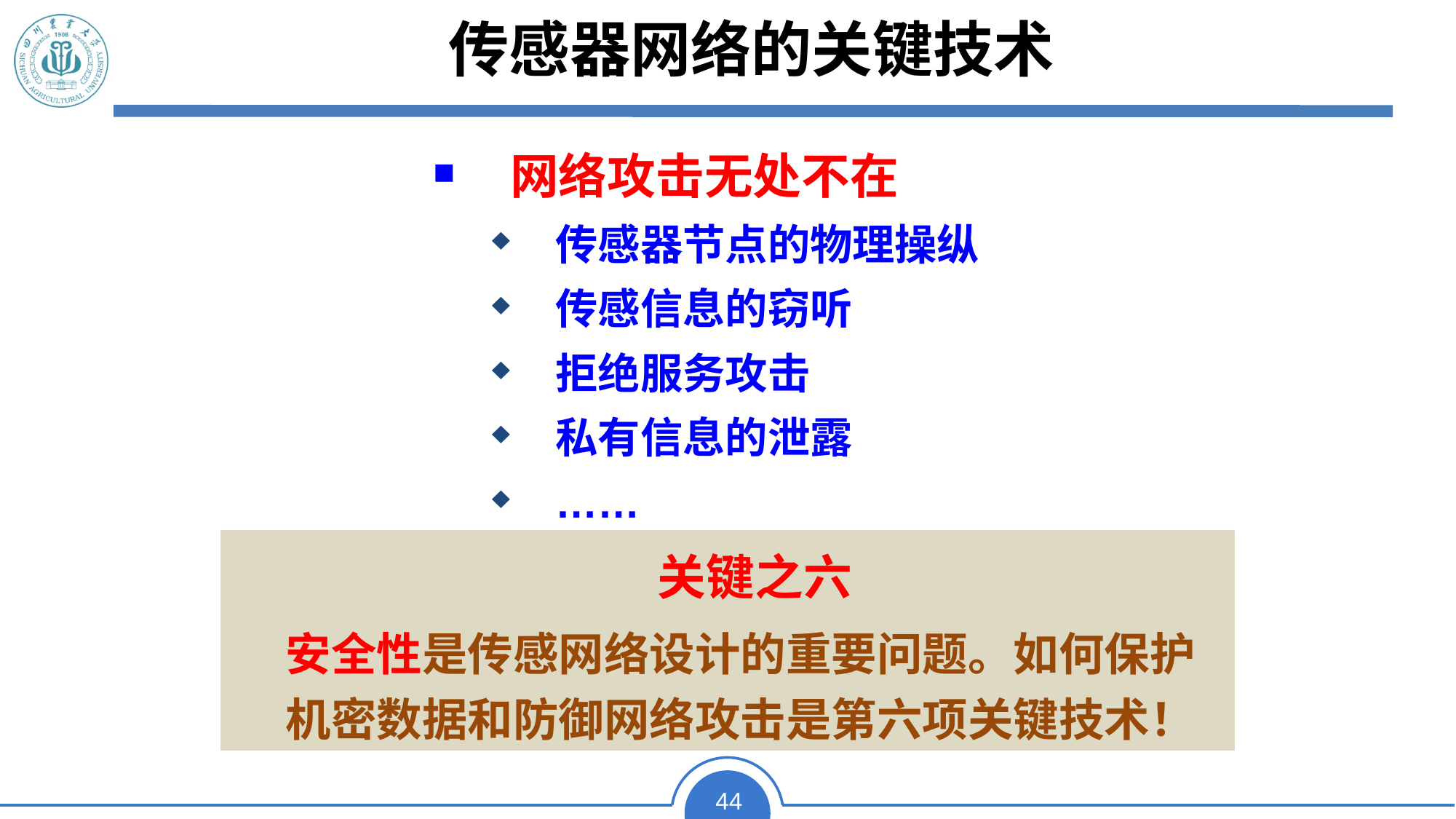

传感器网络的关键技术
网络攻击无处不在
传感器节点的物理操纵
传感信息的窃听
拒绝服务攻击
私有信息的泄露
……
关键之六
安全性是传感网络设计的重要问题。如何保护机密数据和防御网络攻击是第六项关键技术！